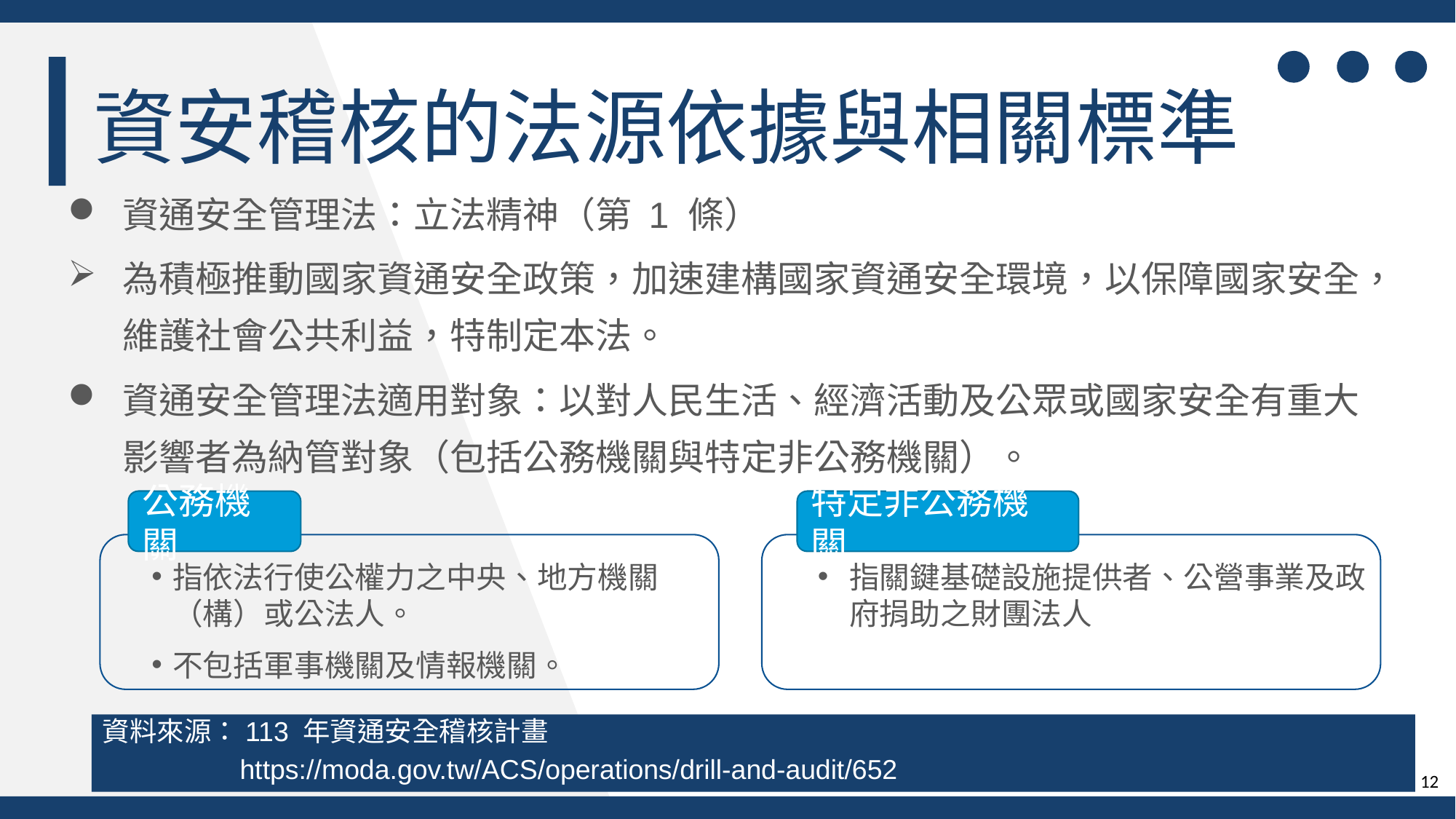

資安稽核的法源依據與相關標準
資通安全管理法：立法精神（第 1 條）
為積極推動國家資通安全政策，加速建構國家資通安全環境，以保障國家安全，維護社會公共利益，特制定本法。
資通安全管理法適用對象：以對人民生活、經濟活動及公眾或國家安全有重大
影響者為納管對象（包括公務機關與特定非公務機關）。
公務機關

指依法行使公權力之中央、地方機關（構）或公法人。
不包括軍事機關及情報機關。
特定非公務機關

指關鍵基礎設施提供者、公營事業及政府捐助之財團法人

資料來源：113 年資通安全稽核計畫
https://moda.gov.tw/ACS/operations/drill-and-audit/652